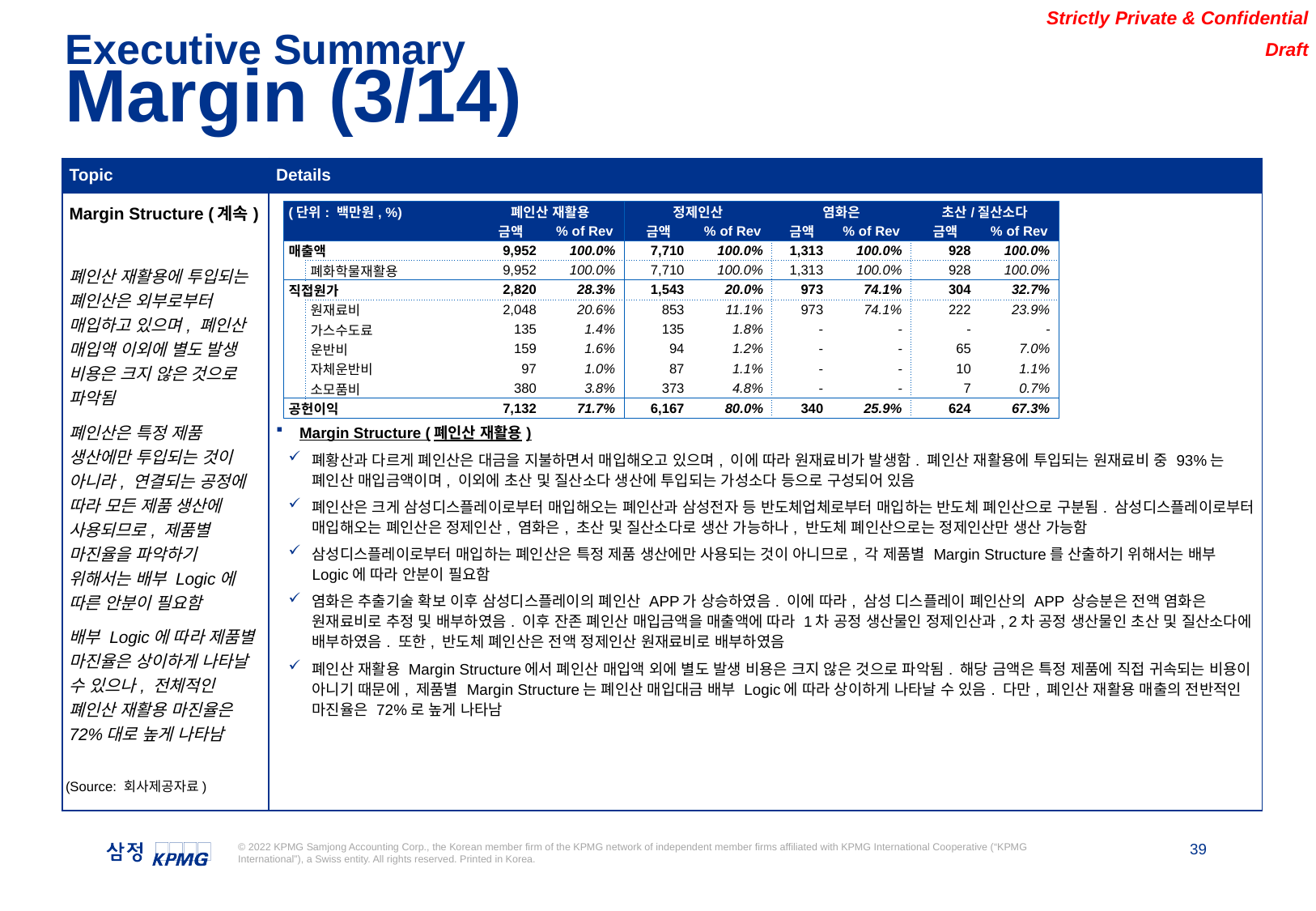

Executive Summary
Margin (3/14)
| Topic | Details |
| --- | --- |
| Margin Structure (계속) 폐인산 재활용에 투입되는 폐인산은 외부로부터 매입하고 있으며, 폐인산 매입액 이외에 별도 발생 비용은 크지 않은 것으로 파악됨 폐인산은 특정 제품 생산에만 투입되는 것이 아니라, 연결되는 공정에 따라 모든 제품 생산에 사용되므로, 제품별 마진율을 파악하기 위해서는 배부 Logic에 따른 안분이 필요함 배부 Logic에 따라 제품별 마진율은 상이하게 나타날 수 있으나, 전체적인 폐인산 재활용 마진율은 72%대로 높게 나타남 | Margin Structure (폐인산 재활용) 폐황산과 다르게 폐인산은 대금을 지불하면서 매입해오고 있으며, 이에 따라 원재료비가 발생함. 폐인산 재활용에 투입되는 원재료비 중 93%는 폐인산 매입금액이며, 이외에 초산 및 질산소다 생산에 투입되는 가성소다 등으로 구성되어 있음 폐인산은 크게 삼성디스플레이로부터 매입해오는 폐인산과 삼성전자 등 반도체업체로부터 매입하는 반도체 폐인산으로 구분됨. 삼성디스플레이로부터 매입해오는 폐인산은 정제인산, 염화은, 초산 및 질산소다로 생산 가능하나, 반도체 폐인산으로는 정제인산만 생산 가능함 삼성디스플레이로부터 매입하는 폐인산은 특정 제품 생산에만 사용되는 것이 아니므로, 각 제품별 Margin Structure를 산출하기 위해서는 배부 Logic에 따라 안분이 필요함 염화은 추출기술 확보 이후 삼성디스플레이의 폐인산 APP가 상승하였음. 이에 따라, 삼성 디스플레이 폐인산의 APP 상승분은 전액 염화은 원재료비로 추정 및 배부하였음. 이후 잔존 폐인산 매입금액을 매출액에 따라 1차 공정 생산물인 정제인산과, 2차 공정 생산물인 초산 및 질산소다에 배부하였음. 또한, 반도체 폐인산은 전액 정제인산 원재료비로 배부하였음 폐인산 재활용 Margin Structure에서 폐인산 매입액 외에 별도 발생 비용은 크지 않은 것으로 파악됨. 해당 금액은 특정 제품에 직접 귀속되는 비용이 아니기 때문에, 제품별 Margin Structure는 폐인산 매입대금 배부 Logic에 따라 상이하게 나타날 수 있음. 다만, 폐인산 재활용 매출의 전반적인 마진율은 72%로 높게 나타남 |
| (단위: 백만원, %) |  | 폐인산 재활용 |  | 정제인산 |  | 염화은 |  | 초산/질산소다 |  |
| --- | --- | --- | --- | --- | --- | --- | --- | --- | --- |
|  |  | 금액 | % of Rev | 금액 | % of Rev | 금액 | % of Rev | 금액 | % of Rev |
| 매출액 |  | 9,952 | 100.0% | 7,710 | 100.0% | 1,313 | 100.0% | 928 | 100.0% |
|  | 폐화학물재활용 | 9,952 | 100.0% | 7,710 | 100.0% | 1,313 | 100.0% | 928 | 100.0% |
| 직접원가 |  | 2,820 | 28.3% | 1,543 | 20.0% | 973 | 74.1% | 304 | 32.7% |
|  | 원재료비 | 2,048 | 20.6% | 853 | 11.1% | 973 | 74.1% | 222 | 23.9% |
|  | 가스수도료 | 135 | 1.4% | 135 | 1.8% | - | - | - | - |
|  | 운반비 | 159 | 1.6% | 94 | 1.2% | - | - | 65 | 7.0% |
|  | 자체운반비 | 97 | 1.0% | 87 | 1.1% | - | - | 10 | 1.1% |
|  | 소모품비 | 380 | 3.8% | 373 | 4.8% | - | - | 7 | 0.7% |
| 공헌이익 |  | 7,132 | 71.7% | 6,167 | 80.0% | 340 | 25.9% | 624 | 67.3% |
(Source: 회사제공자료)